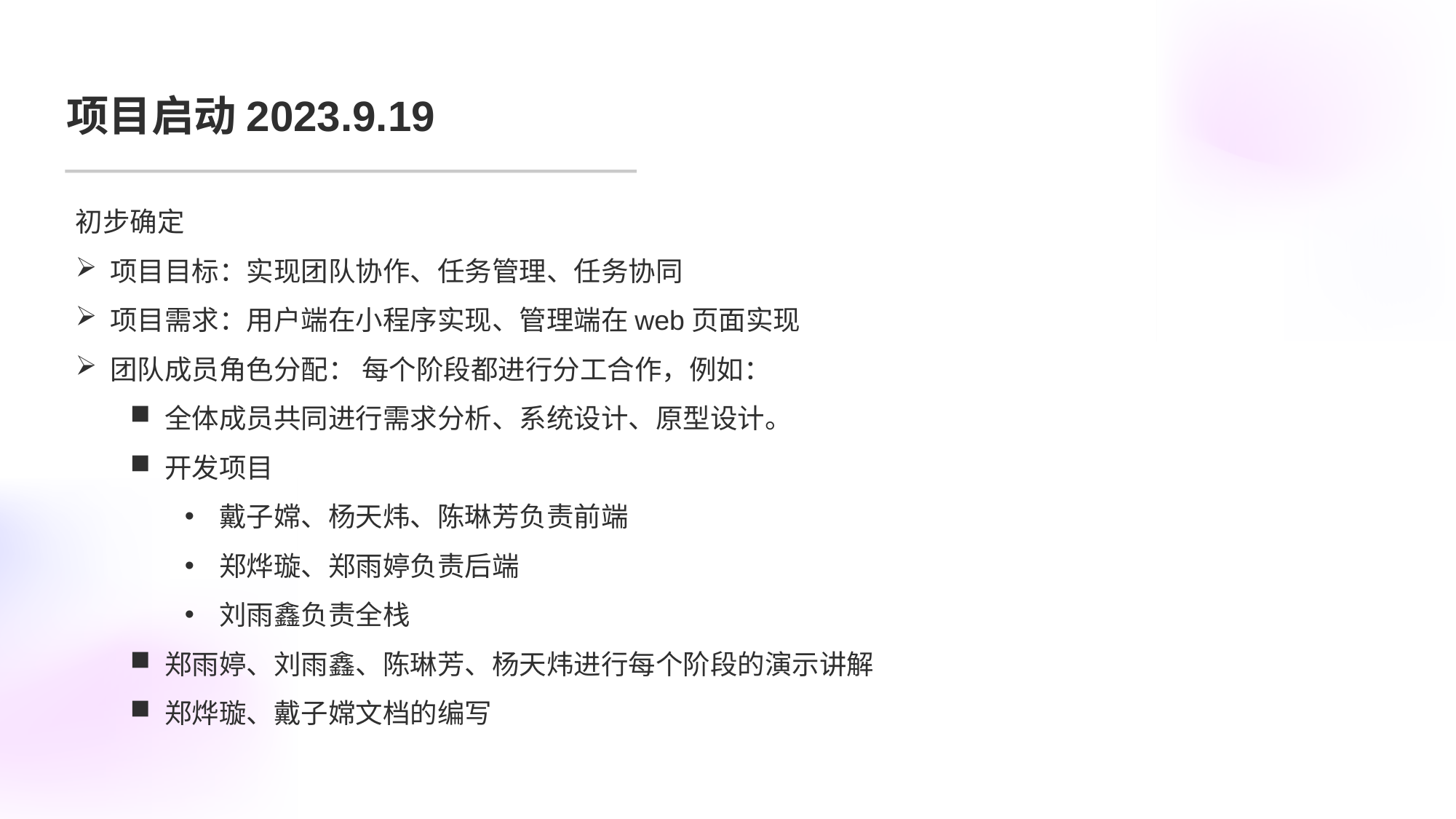

# 项目启动2023.9.19
初步确定
项目目标：实现团队协作、任务管理、任务协同
项目需求：用户端在小程序实现、管理端在web页面实现
团队成员角色分配： 每个阶段都进行分工合作，例如：
全体成员共同进行需求分析、系统设计、原型设计。
开发项目
戴子嫦、杨天炜、陈琳芳负责前端
郑烨璇、郑雨婷负责后端
刘雨鑫负责全栈
郑雨婷、刘雨鑫、陈琳芳、杨天炜进行每个阶段的演示讲解
郑烨璇、戴子嫦文档的编写